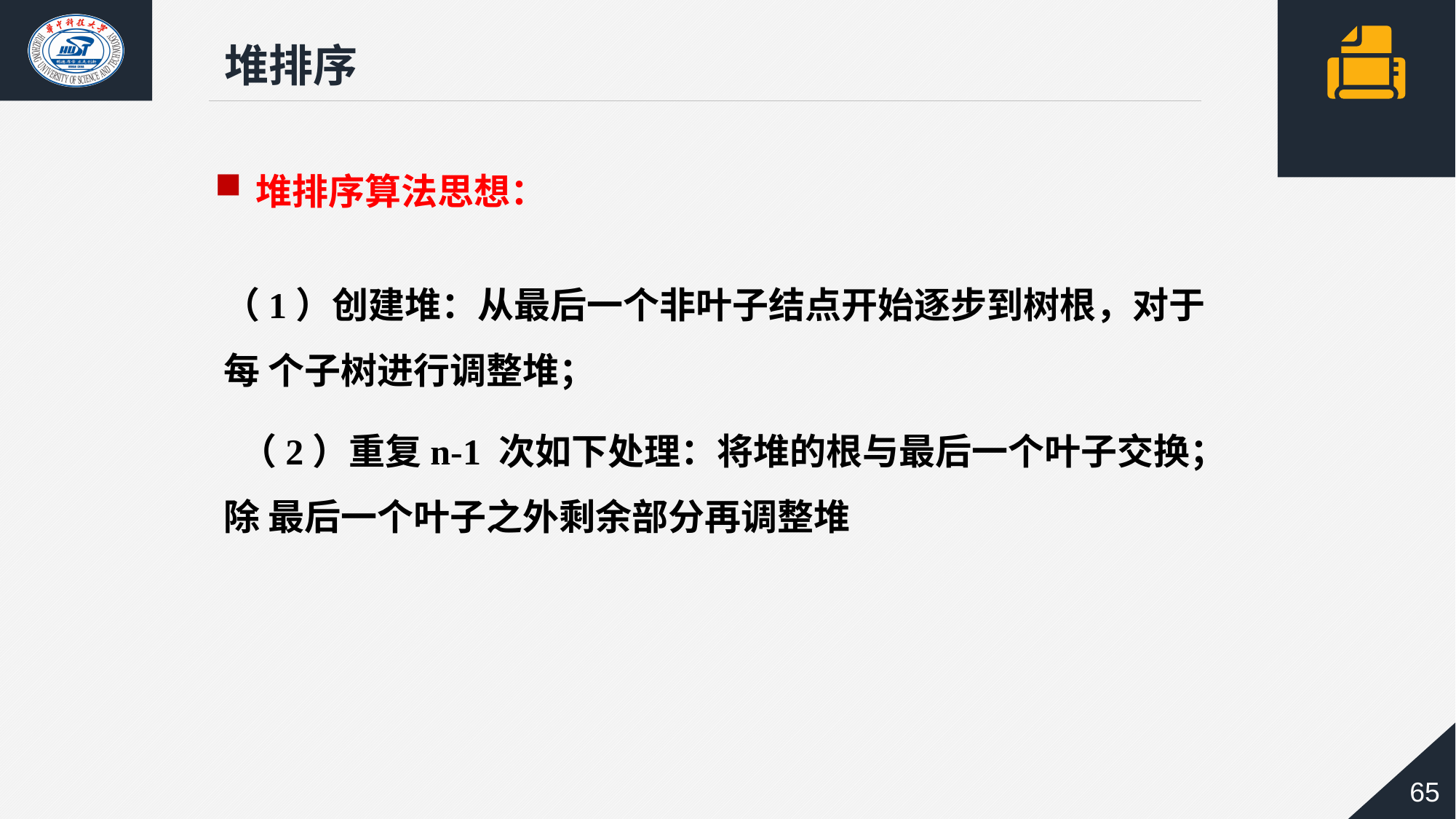

堆排序

堆排序算法思想：
（1）创建堆：从最后一个非叶子结点开始逐步到树根，对于每 个子树进行调整堆；
 （2）重复n-1 次如下处理：将堆的根与最后一个叶子交换；除 最后一个叶子之外剩余部分再调整堆